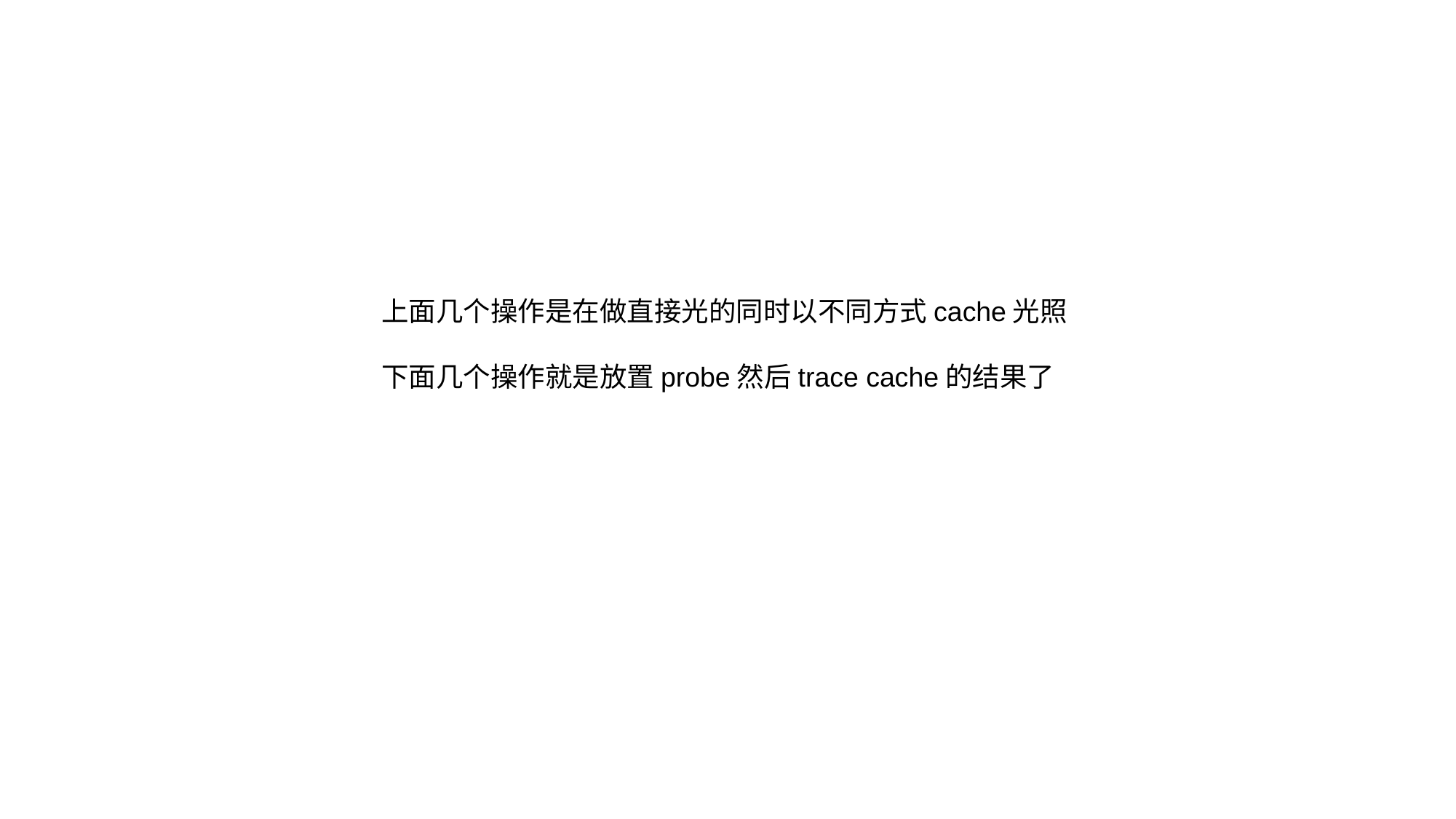

上面几个操作是在做直接光的同时以不同方式cache光照

下面几个操作就是放置probe然后trace cache的结果了